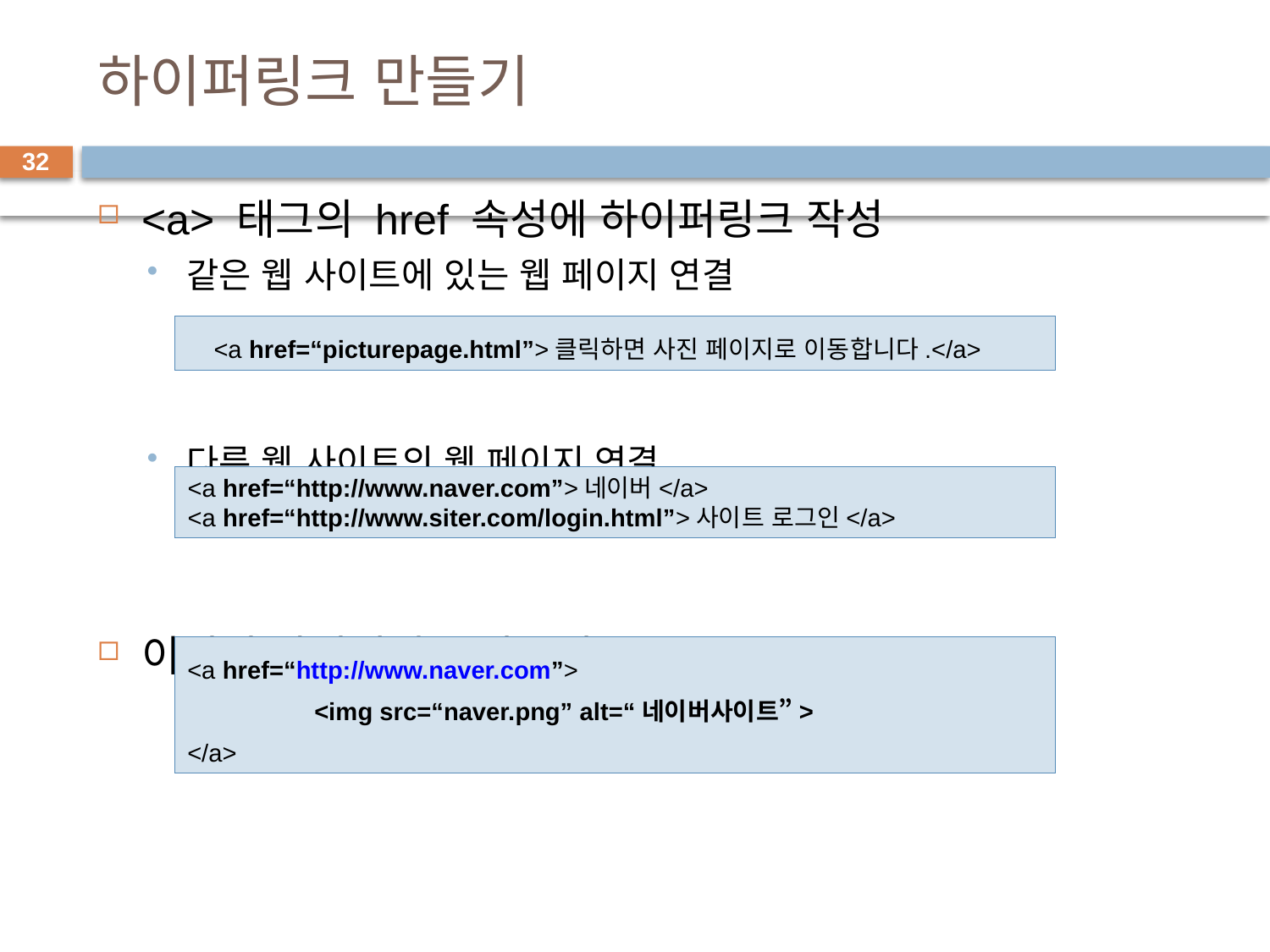

# 하이퍼링크 만들기
32
<a> 태그의 href 속성에 하이퍼링크 작성
같은 웹 사이트에 있는 웹 페이지 연결

다른 웹 사이트의 웹 페이지 연결

이미지 하이퍼링크 만들기

<a href=“picturepage.html”>클릭하면 사진 페이지로 이동합니다.</a>
<a href=“http://www.naver.com”>네이버</a>
<a href=“http://www.siter.com/login.html”>사이트 로그인</a>
<a href=“http://www.naver.com”>
	<img src=“naver.png” alt=“네이버사이트”>
</a>